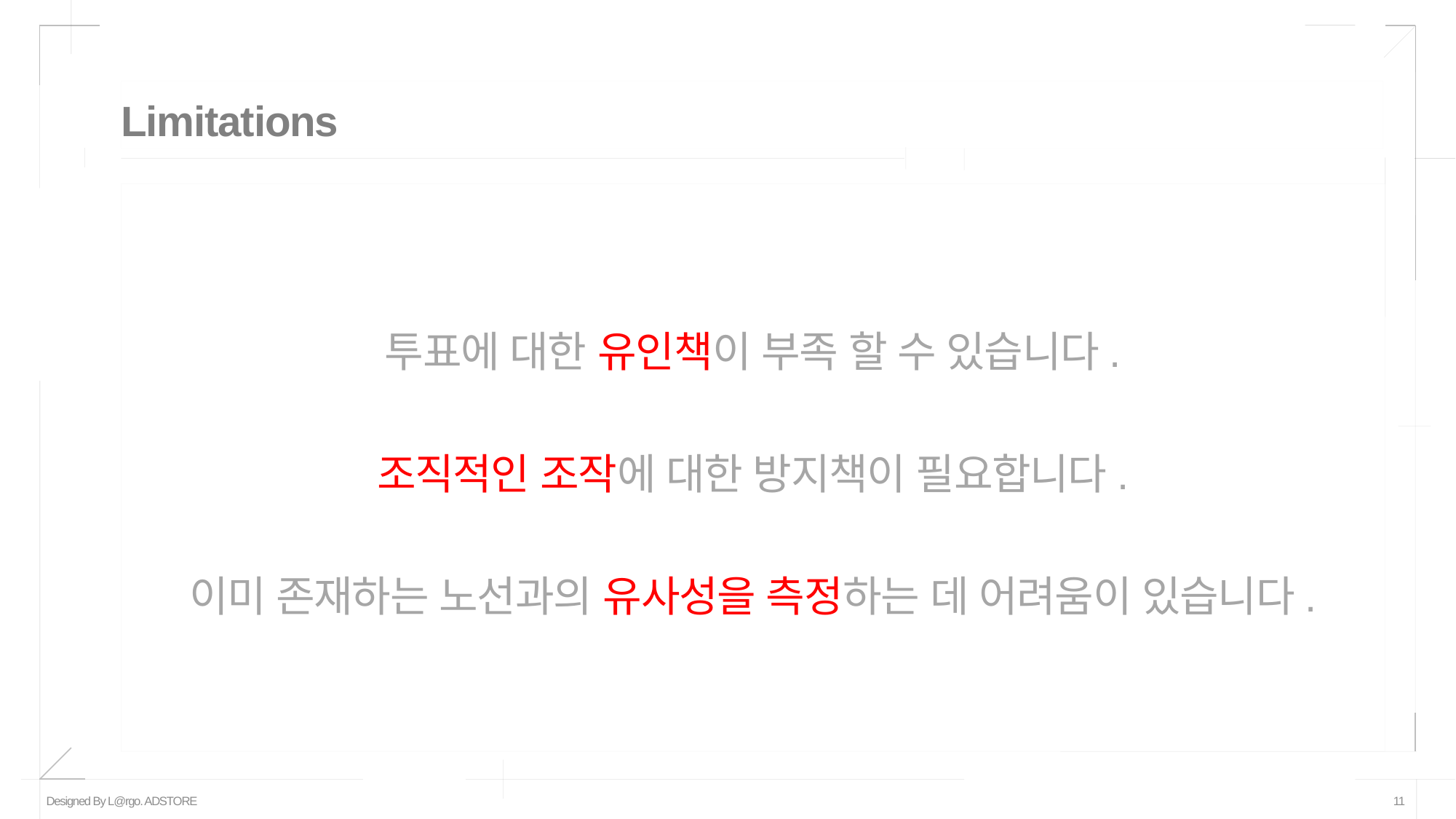

# Limitations
투표에 대한 유인책이 부족 할 수 있습니다.

조직적인 조작에 대한 방지책이 필요합니다.

이미 존재하는 노선과의 유사성을 측정하는 데 어려움이 있습니다.
Designed By L@rgo. ADSTORE
11